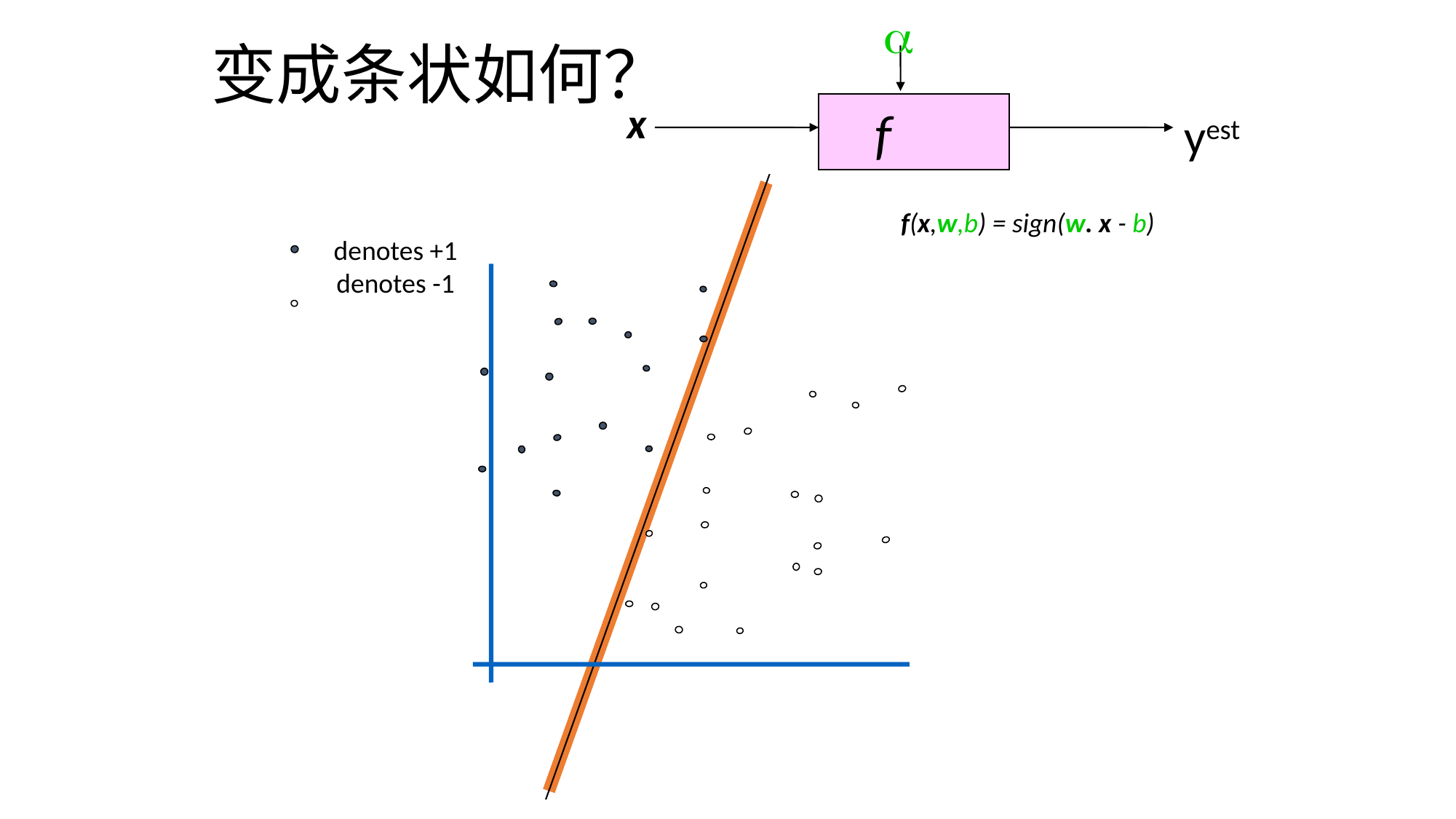

α
# 变成条状如何？

x
f
yest

f(x,w,b) = sign(w. x - b)
denotes +1
denotes -1